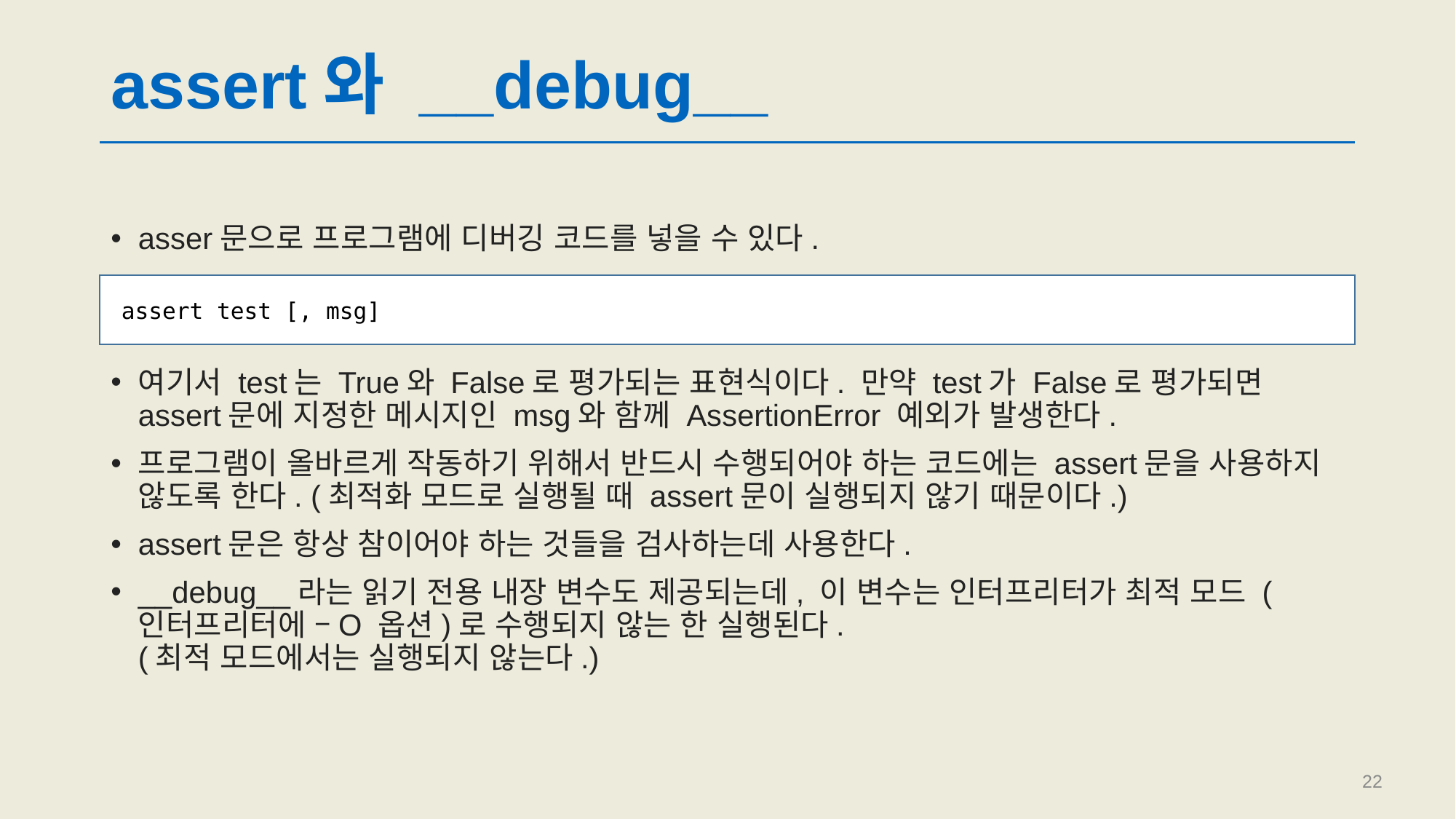

# assert와 __debug__
asser문으로 프로그램에 디버깅 코드를 넣을 수 있다.

여기서 test는 True와 False로 평가되는 표현식이다. 만약 test가 False로 평가되면 assert문에 지정한 메시지인 msg와 함께 AssertionError 예외가 발생한다.
프로그램이 올바르게 작동하기 위해서 반드시 수행되어야 하는 코드에는 assert문을 사용하지 않도록 한다. (최적화 모드로 실행될 때 assert문이 실행되지 않기 때문이다.)
assert문은 항상 참이어야 하는 것들을 검사하는데 사용한다.
__debug__라는 읽기 전용 내장 변수도 제공되는데, 이 변수는 인터프리터가 최적 모드 (인터프리터에 –O 옵션)로 수행되지 않는 한 실행된다.
(최적 모드에서는 실행되지 않는다.)
assert test [, msg]
22